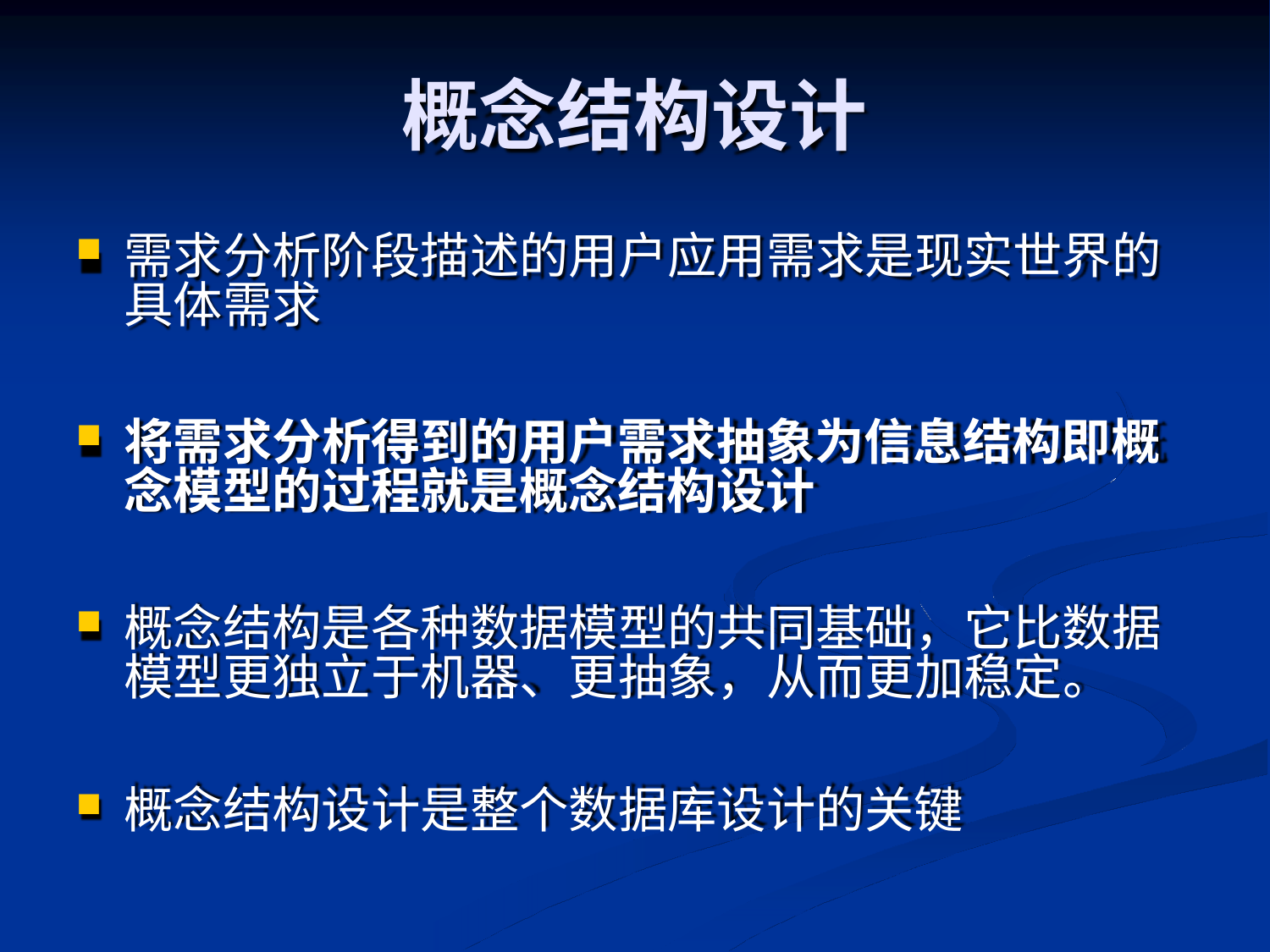

# 概念结构设计

需求分析阶段描述的用户应用需求是现实世界的 具体需求

将需求分析得到的用户需求抽象为信息结构即概 念模型的过程就是概念结构设计

概念结构是各种数据模型的共同基础，它比数据 模型更独立于机器、更抽象，从而更加稳定。

概念结构设计是整个数据库设计的关键